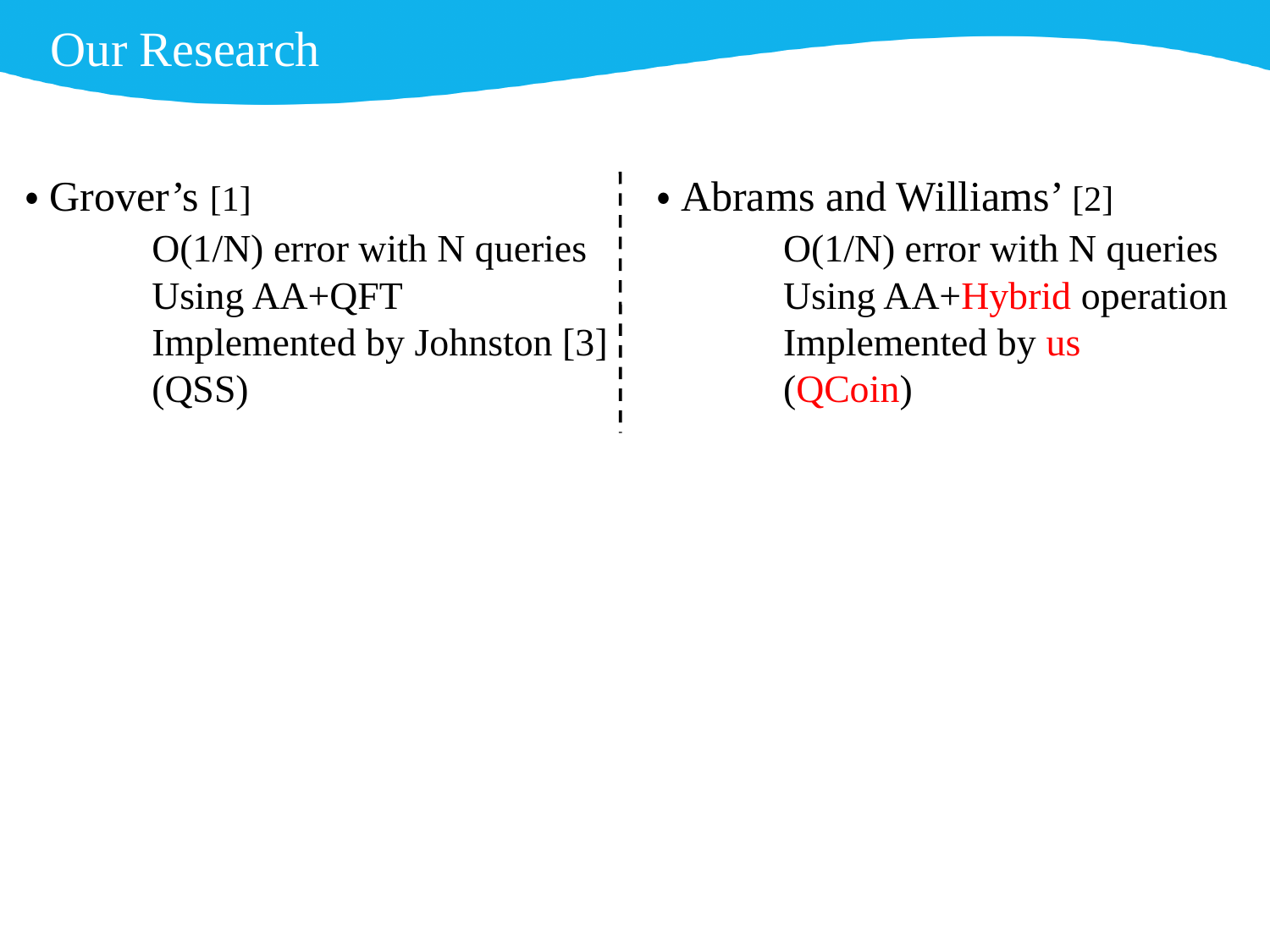

Our Research
・Grover’s [1]
	O(1/N) error with N queries
	Using AA+QFT
	Implemented by Johnston [3]
	(QSS)
・Abrams and Williams’ [2]
	O(1/N) error with N queries
	Using AA+Hybrid operation
	Implemented by us
	(QCoin)